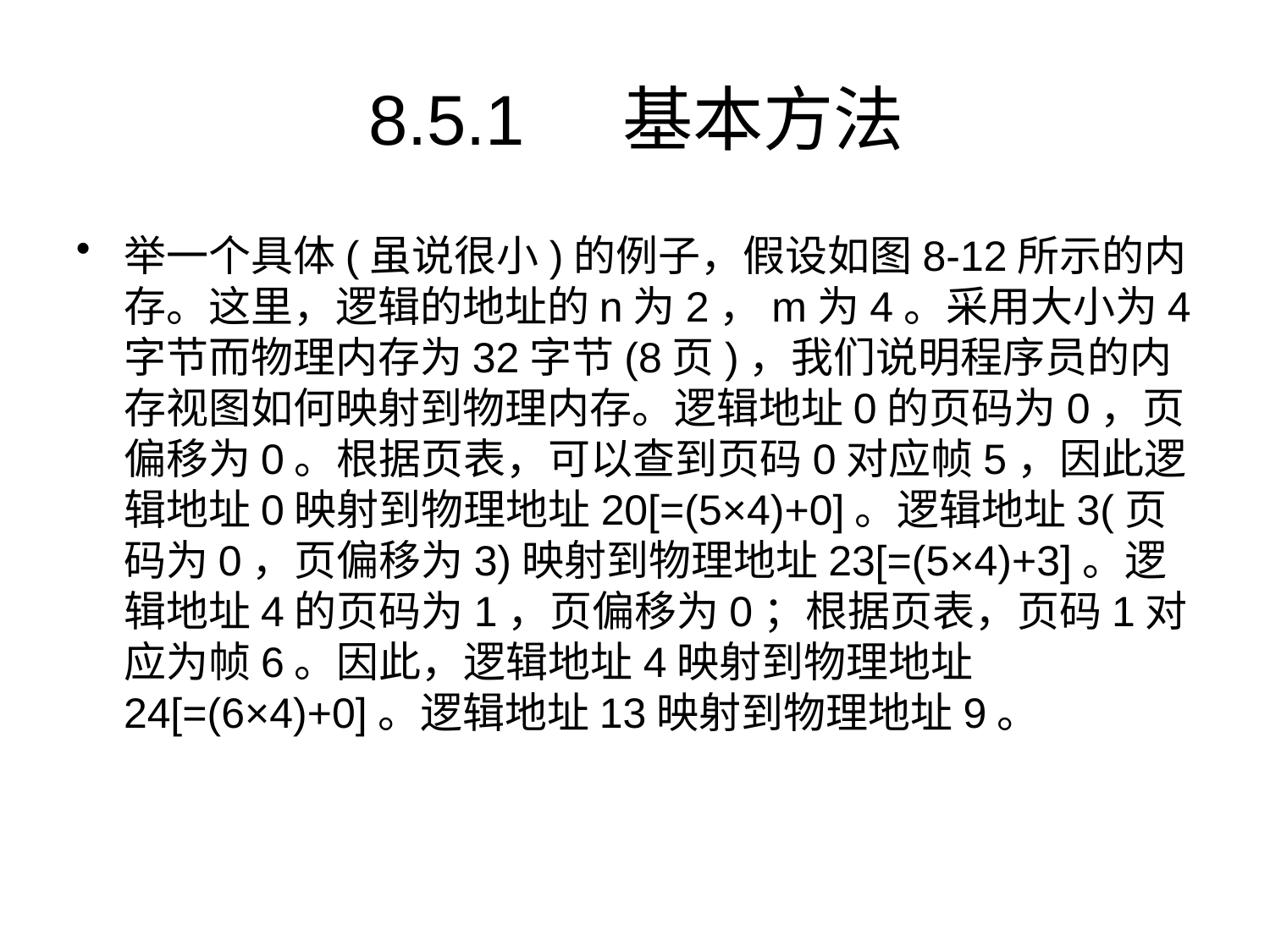

# 8.5.1	基本方法
举一个具体(虽说很小)的例子，假设如图8-12所示的内存。这里，逻辑的地址的n为2，m为4。采用大小为4字节而物理内存为32字节(8页)，我们说明程序员的内存视图如何映射到物理内存。逻辑地址0的页码为0，页偏移为0。根据页表，可以查到页码0对应帧5，因此逻辑地址0映射到物理地址20[=(5×4)+0]。逻辑地址3(页码为0，页偏移为3)映射到物理地址23[=(5×4)+3]。逻辑地址4的页码为1，页偏移为0；根据页表，页码1对应为帧6。因此，逻辑地址4映射到物理地址24[=(6×4)+0]。逻辑地址13映射到物理地址9。